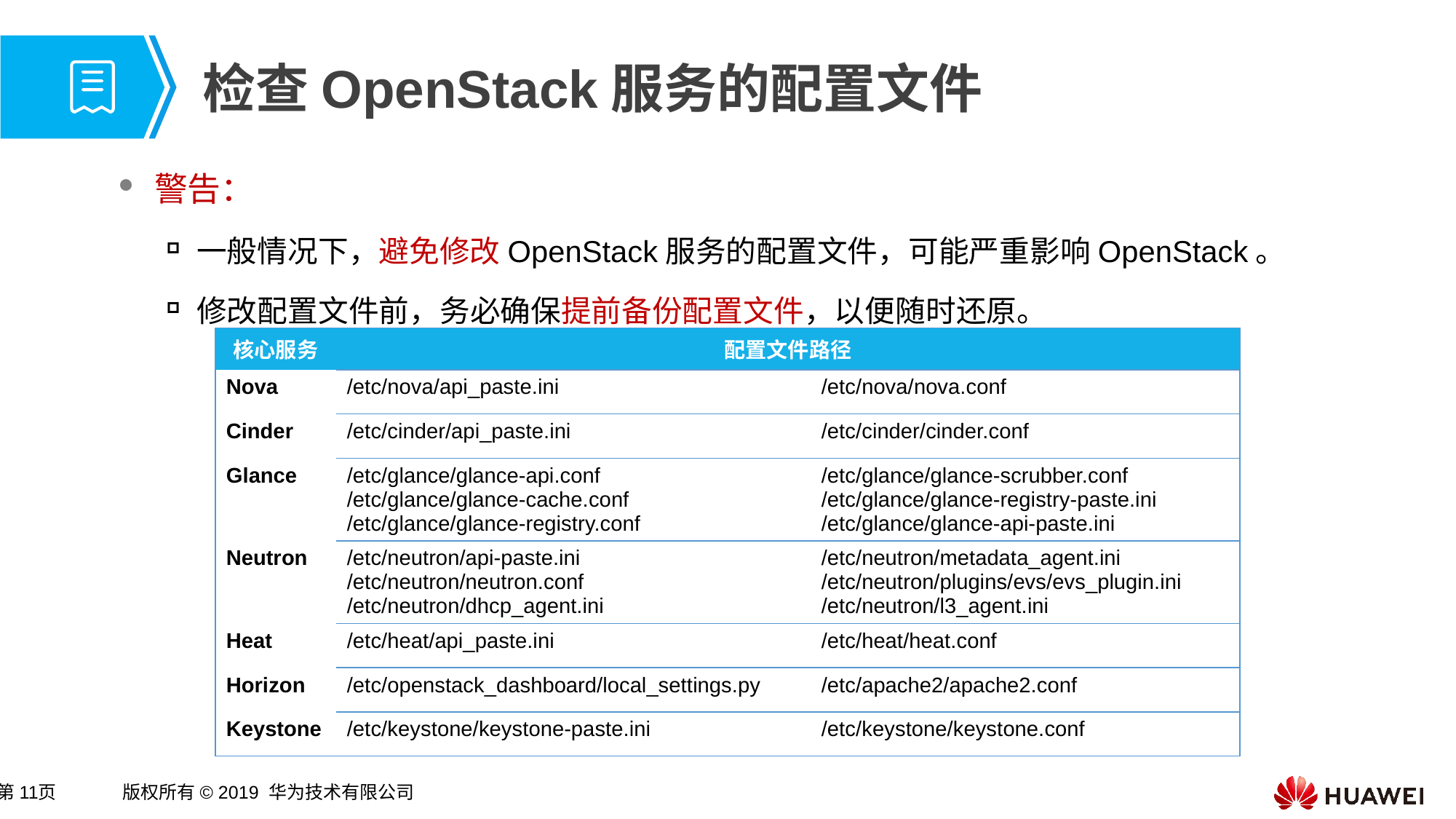

# 检查OpenStack服务的配置文件
警告：
一般情况下，避免修改OpenStack服务的配置文件，可能严重影响OpenStack。
修改配置文件前，务必确保提前备份配置文件，以便随时还原。

| 核心服务 | 配置文件路径 |  |
| --- | --- | --- |
| Nova | /etc/nova/api\_paste.ini | /etc/nova/nova.conf |
| Cinder | /etc/cinder/api\_paste.ini | /etc/cinder/cinder.conf |
| Glance | /etc/glance/glance-api.conf /etc/glance/glance-cache.conf /etc/glance/glance-registry.conf | /etc/glance/glance-scrubber.conf /etc/glance/glance-registry-paste.ini /etc/glance/glance-api-paste.ini |
| Neutron | /etc/neutron/api-paste.ini /etc/neutron/neutron.conf /etc/neutron/dhcp\_agent.ini | /etc/neutron/metadata\_agent.ini /etc/neutron/plugins/evs/evs\_plugin.ini /etc/neutron/l3\_agent.ini |
| Heat | /etc/heat/api\_paste.ini | /etc/heat/heat.conf |
| Horizon | /etc/openstack\_dashboard/local\_settings.py | /etc/apache2/apache2.conf |
| Keystone | /etc/keystone/keystone-paste.ini | /etc/keystone/keystone.conf |